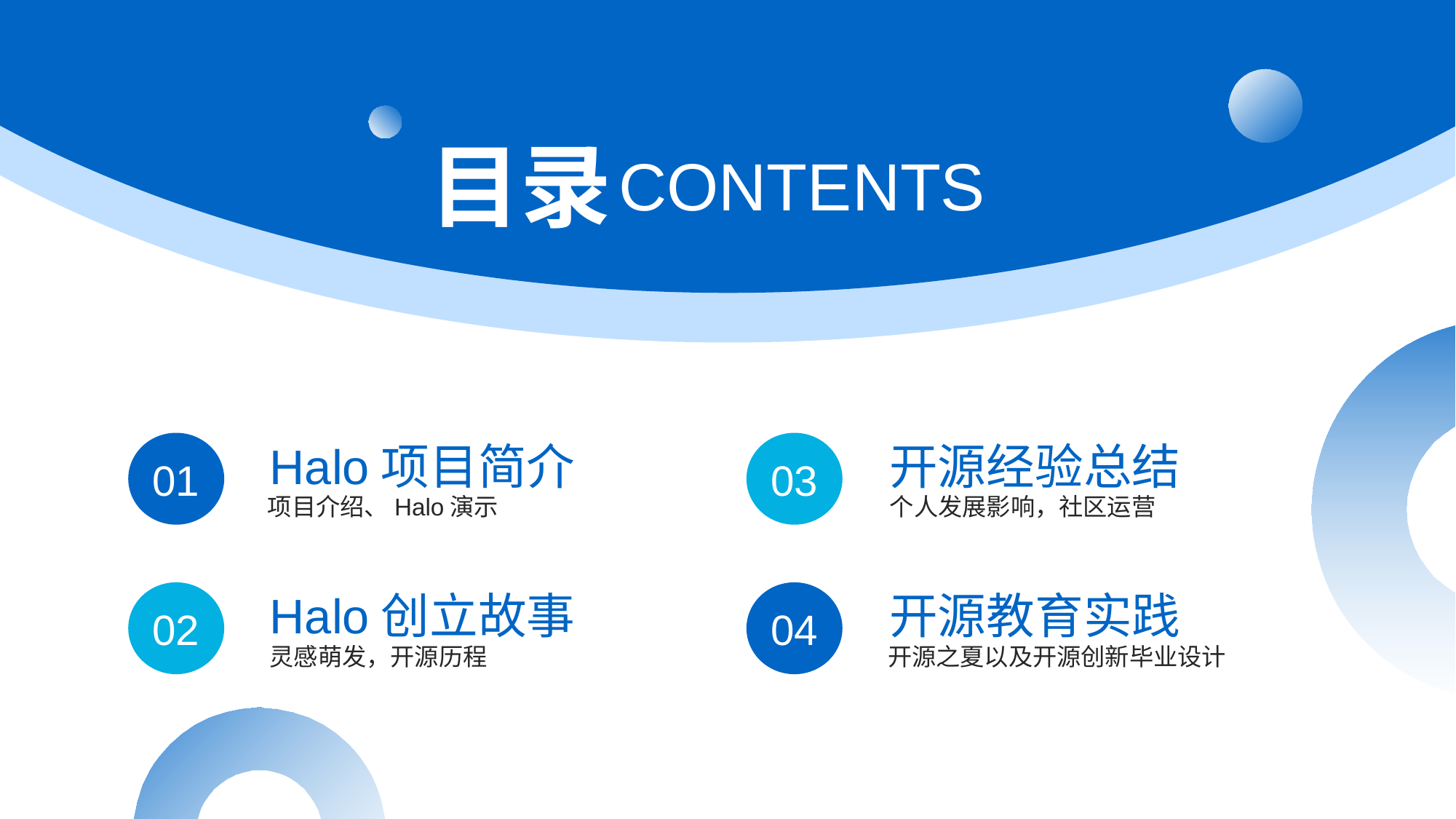

目录
CONTENTS

Halo项目简介
项目介绍、Halo演示
01
开源经验总结
个人发展影响，社区运营
03
Halo创立故事
灵感萌发，开源历程
02
开源教育实践
开源之夏以及开源创新毕业设计
04